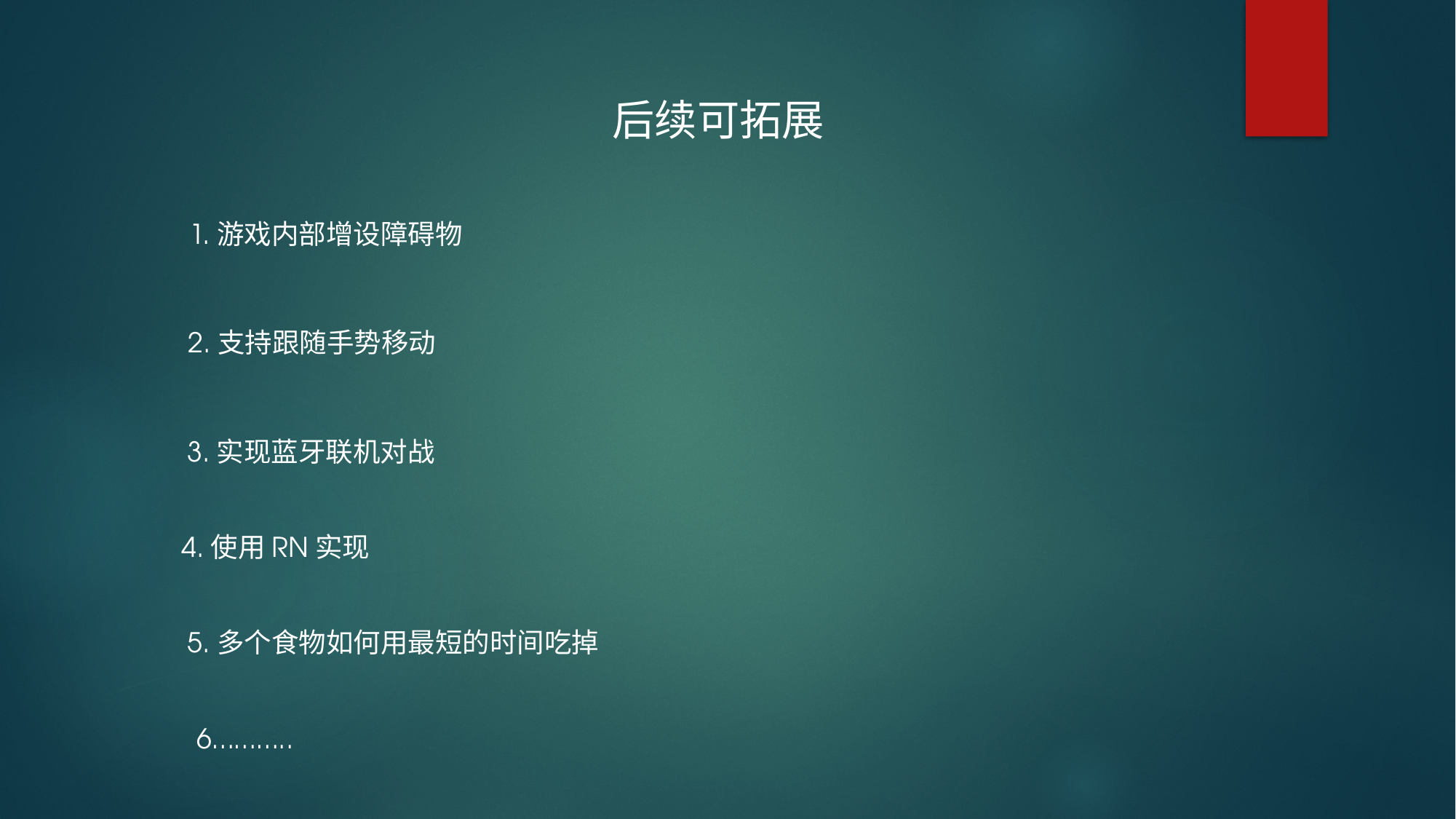

后续可拓展
1.游戏内部增设障碍物
2.支持跟随手势移动
3.实现蓝牙联机对战
4.使用RN实现
5.多个食物如何用最短的时间吃掉
6………..